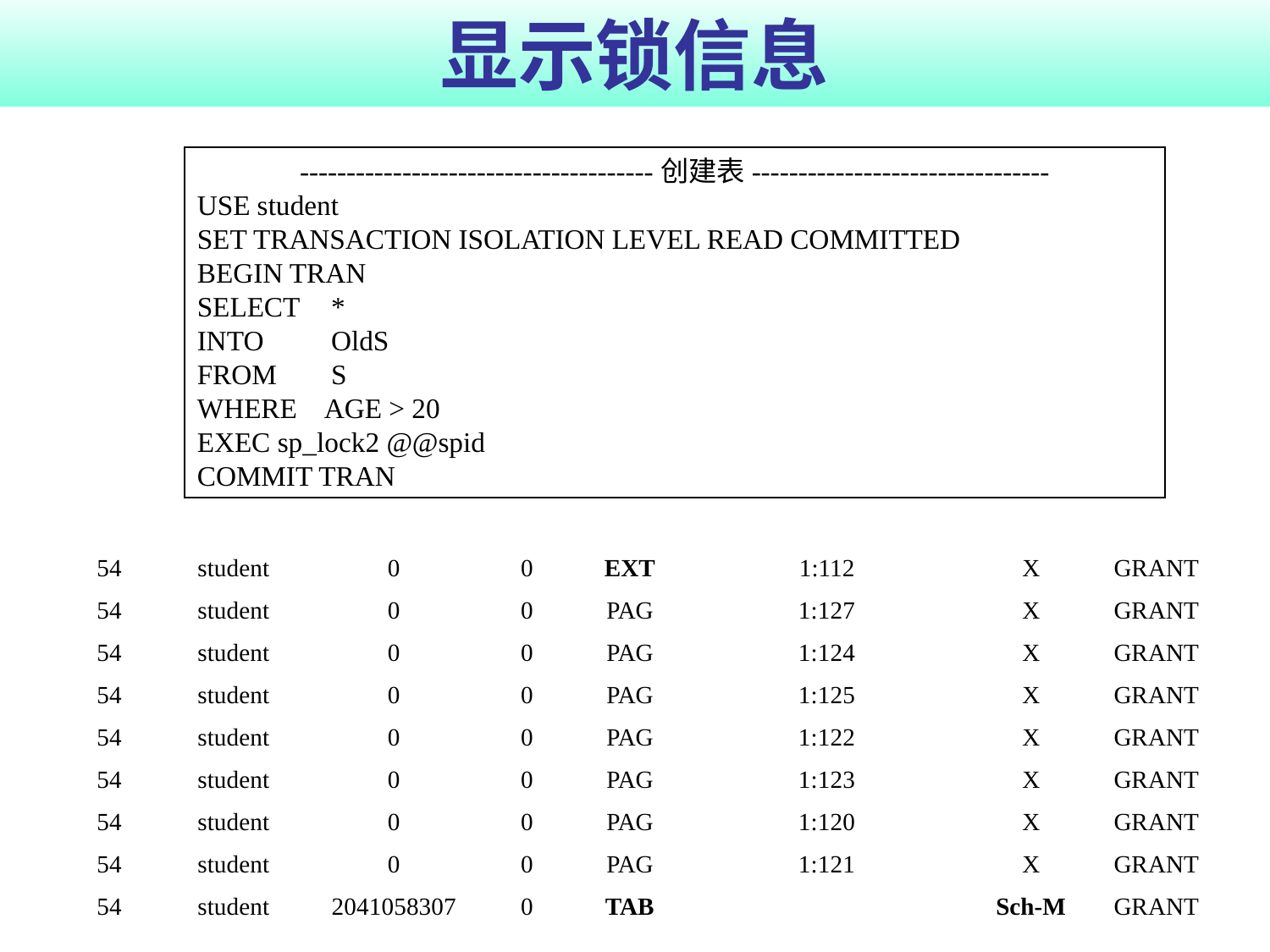

# 显示锁信息
--------------------------------------创建表--------------------------------
USE student
SET TRANSACTION ISOLATION LEVEL READ COMMITTED
BEGIN TRAN
SELECT	 *
INTO	 OldS
FROM	 S
WHERE 	AGE > 20
EXEC sp_lock2 @@spid
COMMIT TRAN
| 54 | student | 0 | 0 | EXT | 1:112 | X | GRANT |
| --- | --- | --- | --- | --- | --- | --- | --- |
| 54 | student | 0 | 0 | PAG | 1:127 | X | GRANT |
| 54 | student | 0 | 0 | PAG | 1:124 | X | GRANT |
| 54 | student | 0 | 0 | PAG | 1:125 | X | GRANT |
| 54 | student | 0 | 0 | PAG | 1:122 | X | GRANT |
| 54 | student | 0 | 0 | PAG | 1:123 | X | GRANT |
| 54 | student | 0 | 0 | PAG | 1:120 | X | GRANT |
| 54 | student | 0 | 0 | PAG | 1:121 | X | GRANT |
| 54 | student | 2041058307 | 0 | TAB |  | Sch-M | GRANT |